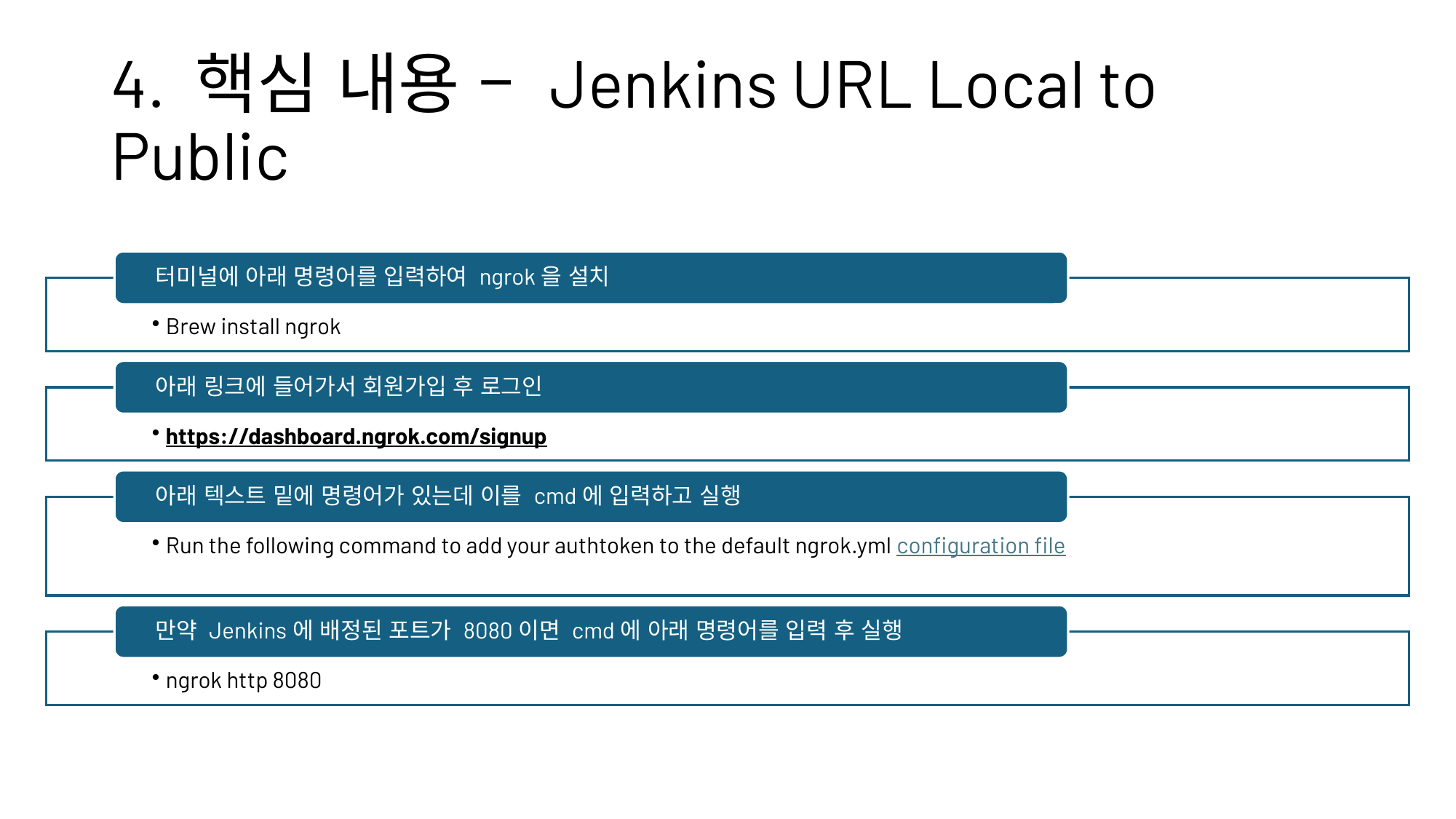

# 4. 핵심 내용 – Jenkins URL Local to Public
Brew install ngrok
터미널에 아래 명령어를 입력하여 ngrok을 설치
https://dashboard.ngrok.com/signup
아래 링크에 들어가서 회원가입 후 로그인
Run the following command to add your authtoken to the default ngrok.yml configuration file
아래 텍스트 밑에 명령어가 있는데 이를 cmd에 입력하고 실행
ngrok http 8080
만약 Jenkins에 배정된 포트가 8080이면 cmd에 아래 명령어를 입력 후 실행